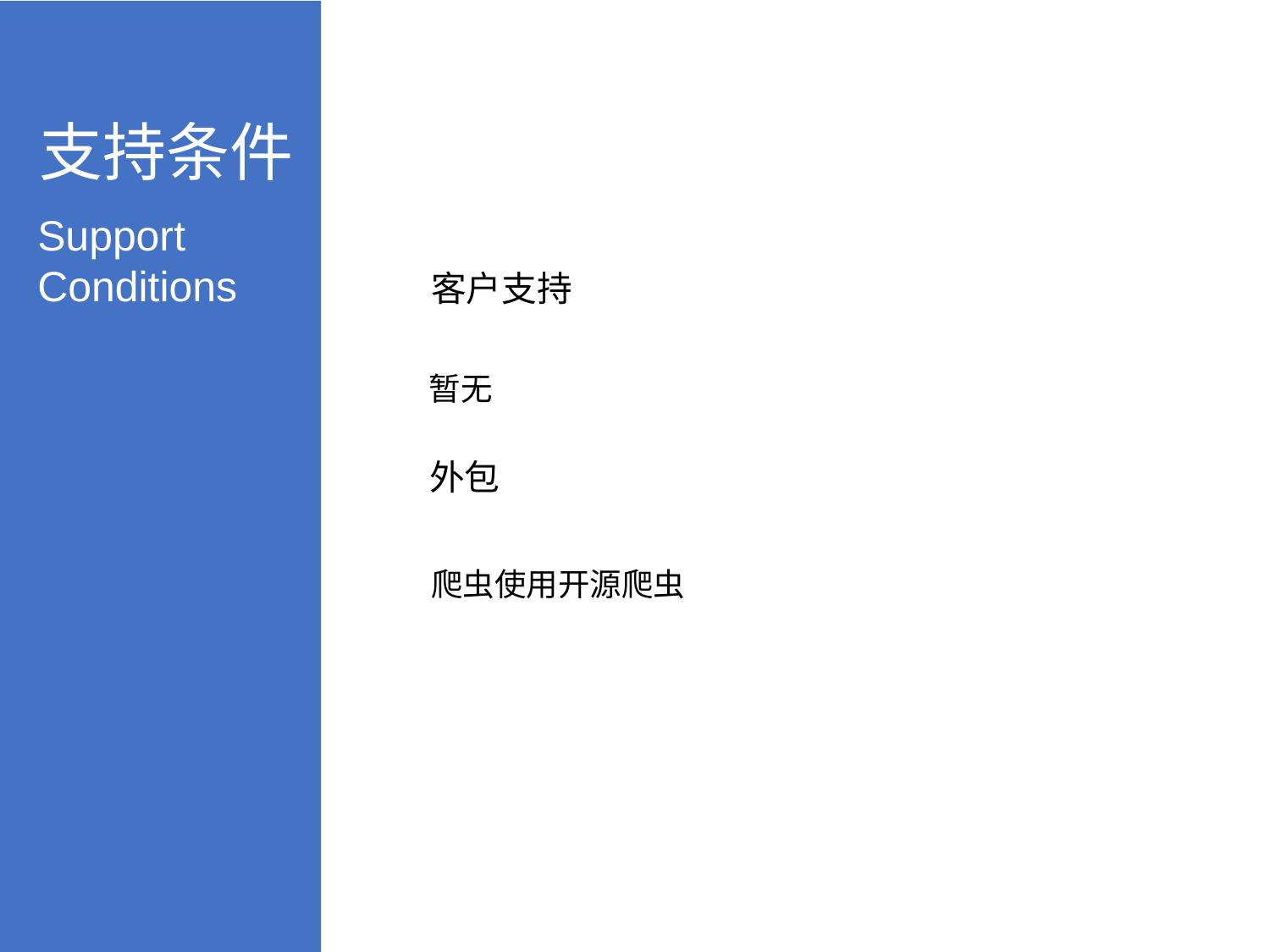

支持条件
Support Conditions
客户支持
暂无
外包
爬虫使用开源爬虫